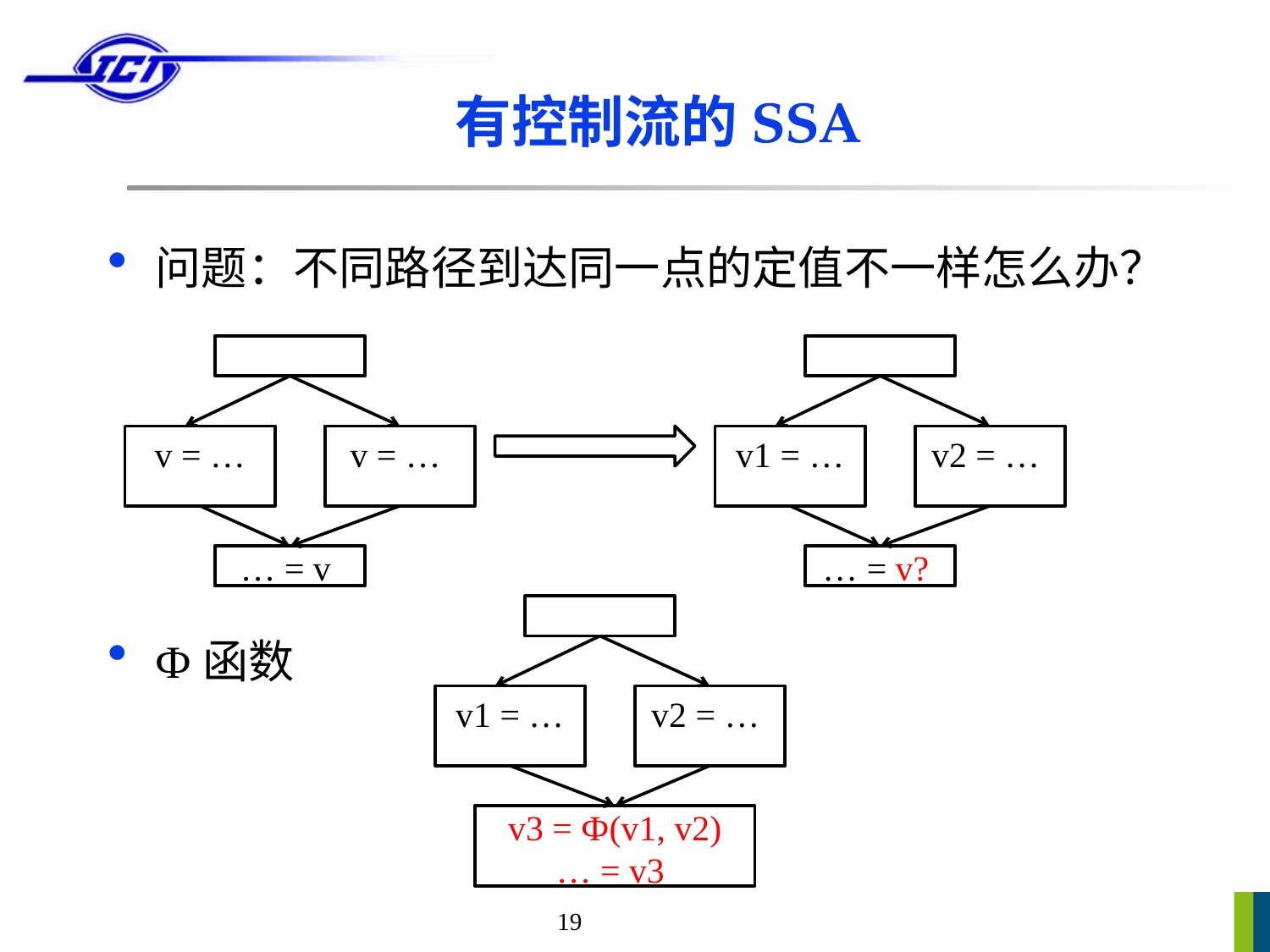

# 有控制流的SSA
问题：不同路径到达同一点的定值不一样怎么办？

v = …
v = …

v1 = …
v2 = …
… = v
… = v?

Ф函数
v1 = …
v2 = …
v3 = Ф(v1, v2)
… = v3